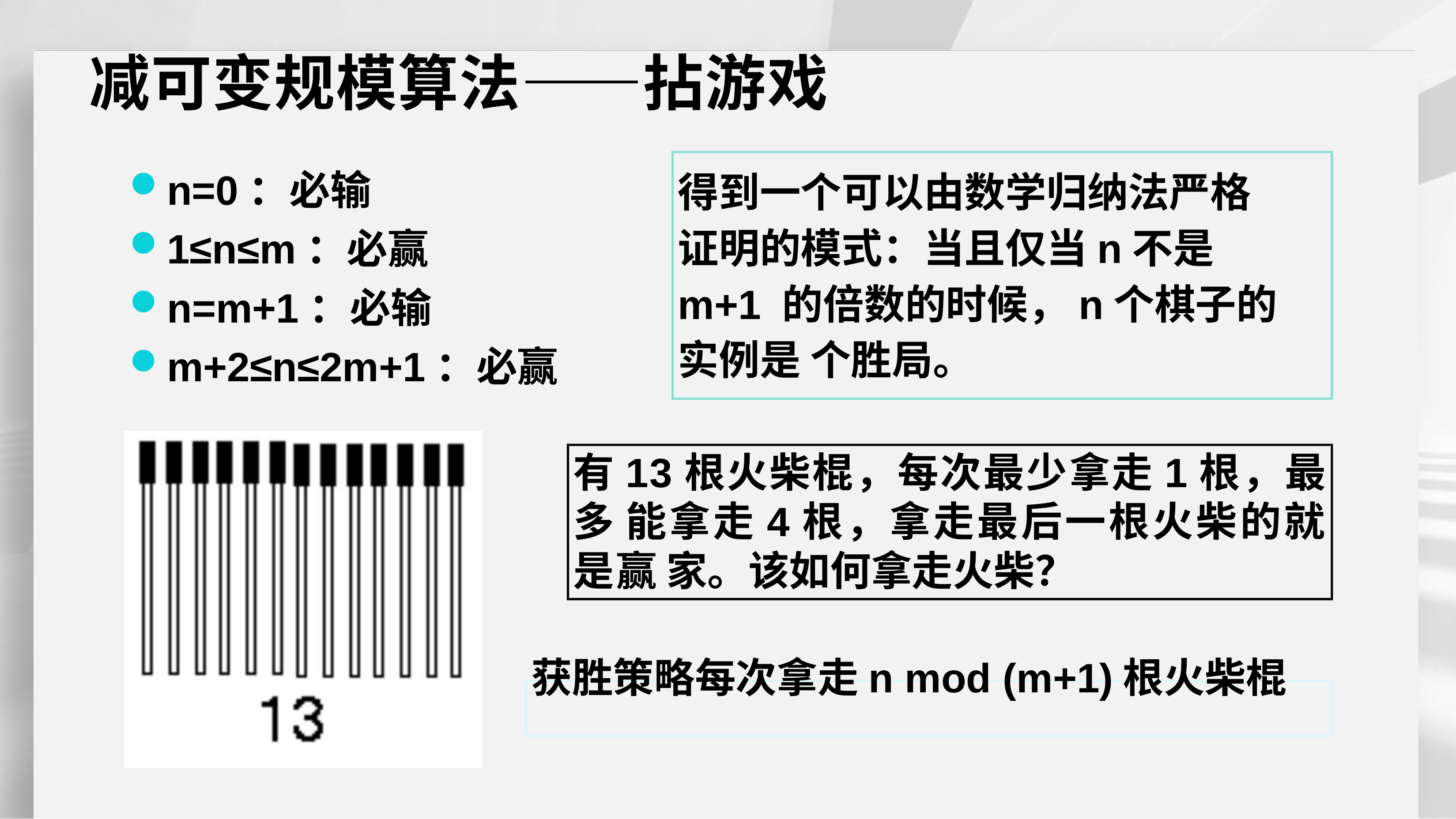

# 减可变规模算法——拈游戏

n=0：必输
1≤n≤m：必赢
n=m+1：必输
m+2≤n≤2m+1：必赢
得到一个可以由数学归纳法严格 证明的模式：当且仅当n不是m+1 的倍数的时候，n个棋子的实例是 个胜局。

有13根火柴棍，每次最少拿走1根，最多 能拿走4根，拿走最后一根火柴的就是赢 家。该如何拿走火柴？

获胜策略每次拿走n mod (m+1)根火柴棍